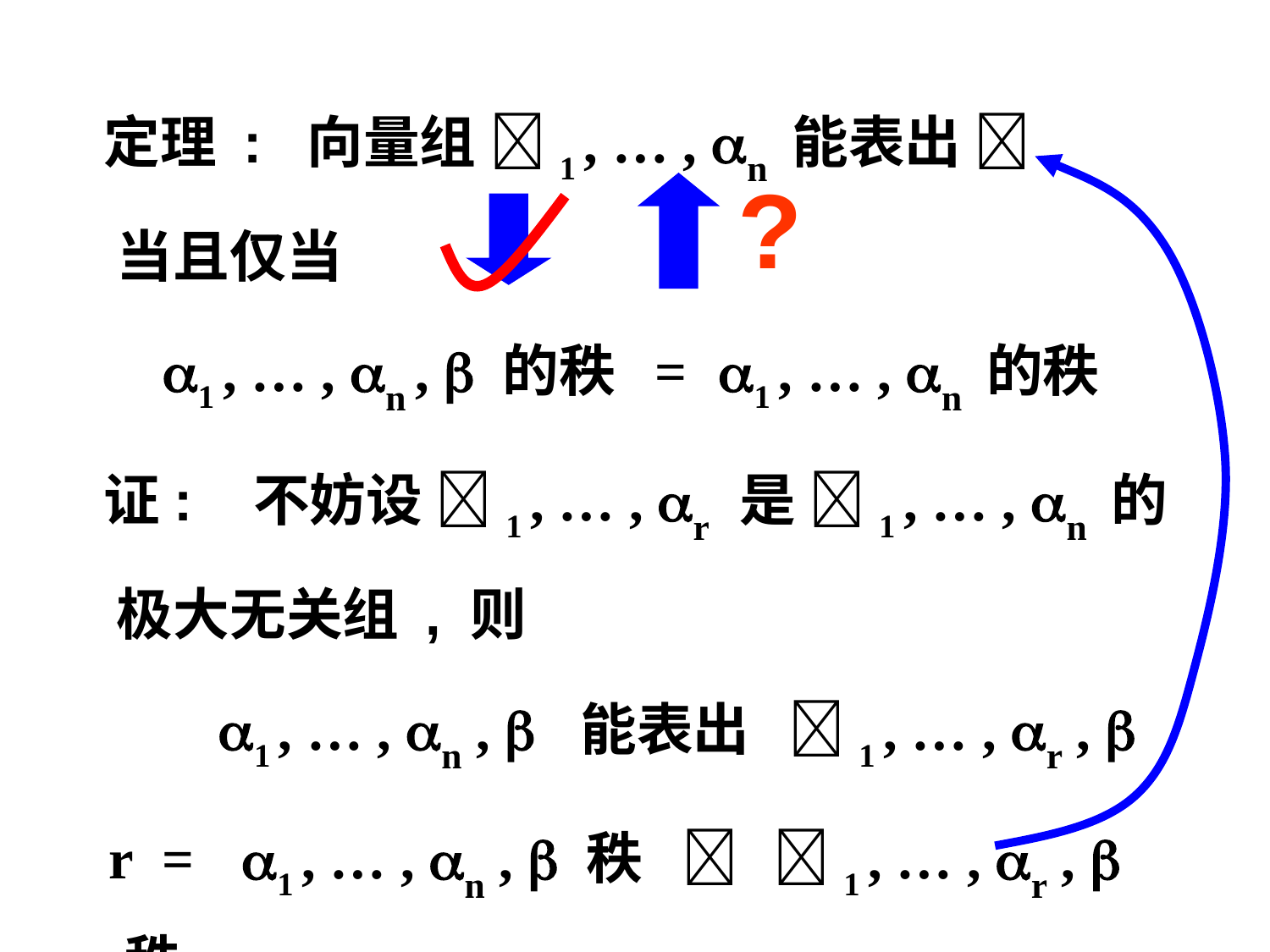

定理 :  向量组 α1 , … , αn 能表出 β
  当且仅当
      α1 , … , αn , β 的秩  =  α1 , … , αn 的秩
 证:   不妨设 α1 , … , αr  是 α1 , … , αn 的
  极大无关组 , 则
         α1 , … , αn , β  能表出   α1 , … , αr , β
  r  =   α1 , … , αn , β 秩   ≥   α1 , … , αr , β 秩
            于是  α1 , … , αr , β 线性相关
?